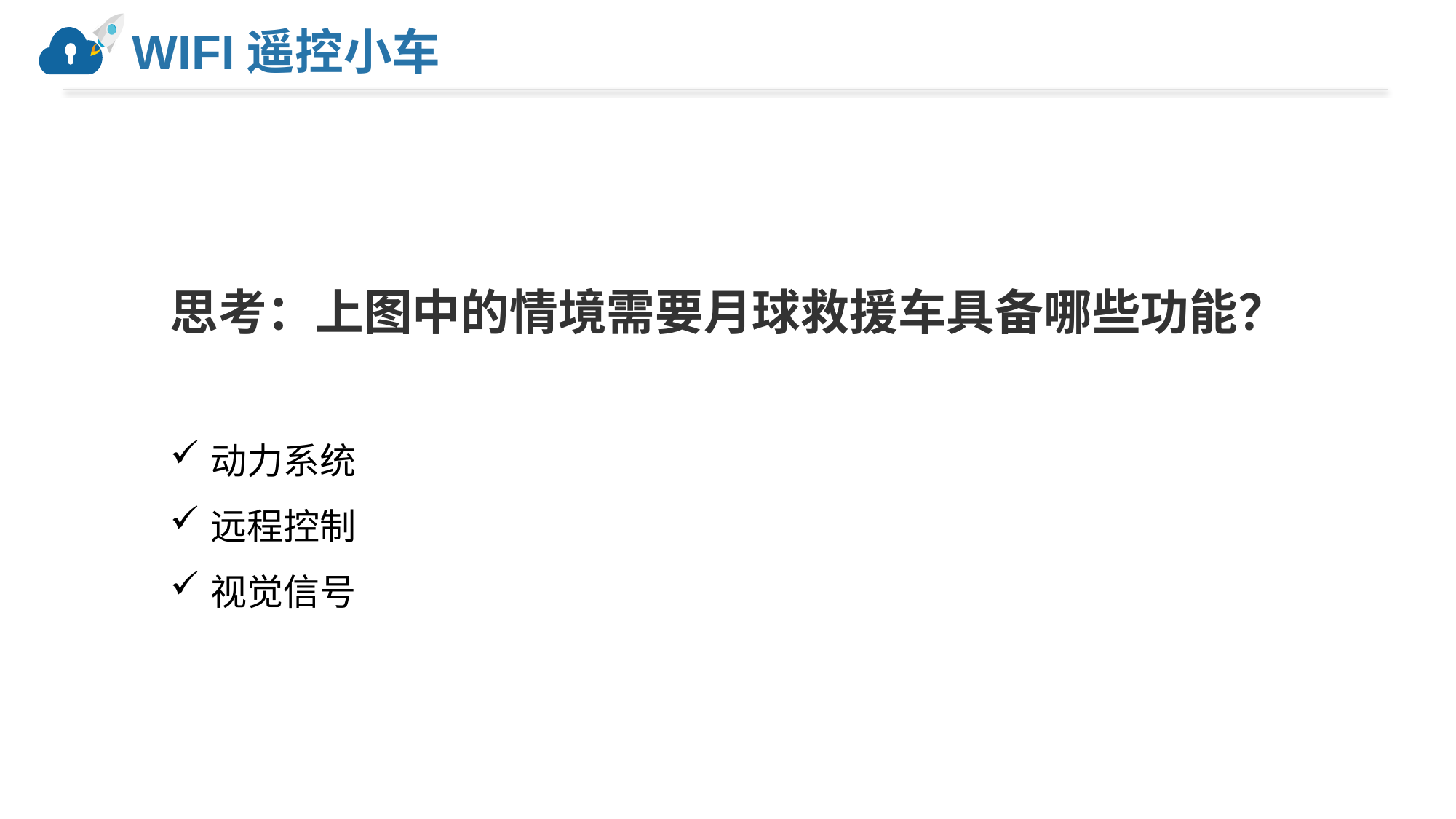

# WIFI遥控小车
思考：上图中的情境需要月球救援车具备哪些功能？
动力系统
远程控制
视觉信号